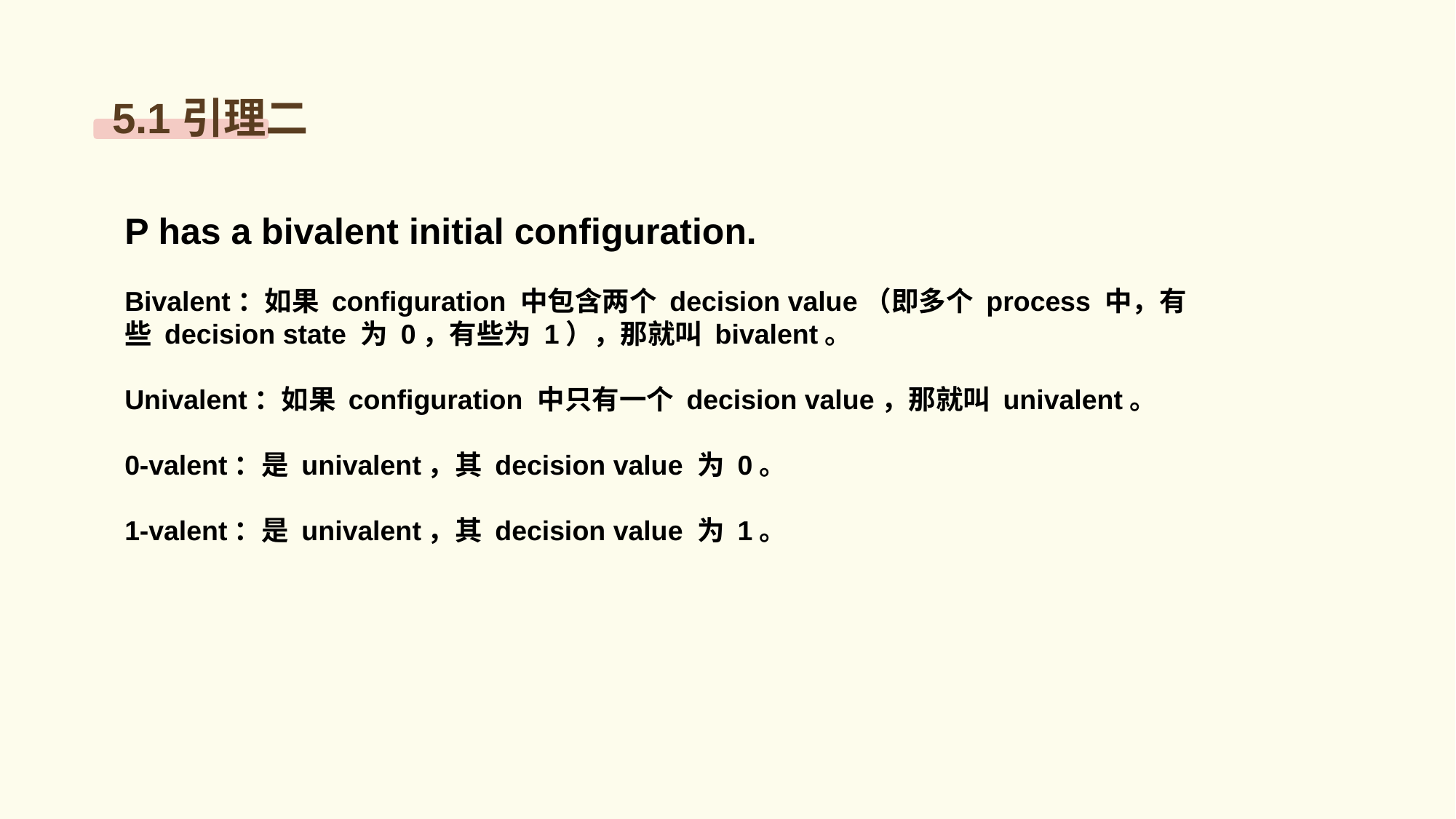

5.1引理二

P has a bivalent initial configuration.

Bivalent：如果 configuration 中包含两个 decision value（即多个 process 中，有些 decision state 为 0，有些为 1），那就叫 bivalent。

Univalent：如果 configuration 中只有一个 decision value，那就叫 univalent。

0-valent：是 univalent，其 decision value 为 0。

1-valent：是 univalent，其 decision value 为 1。